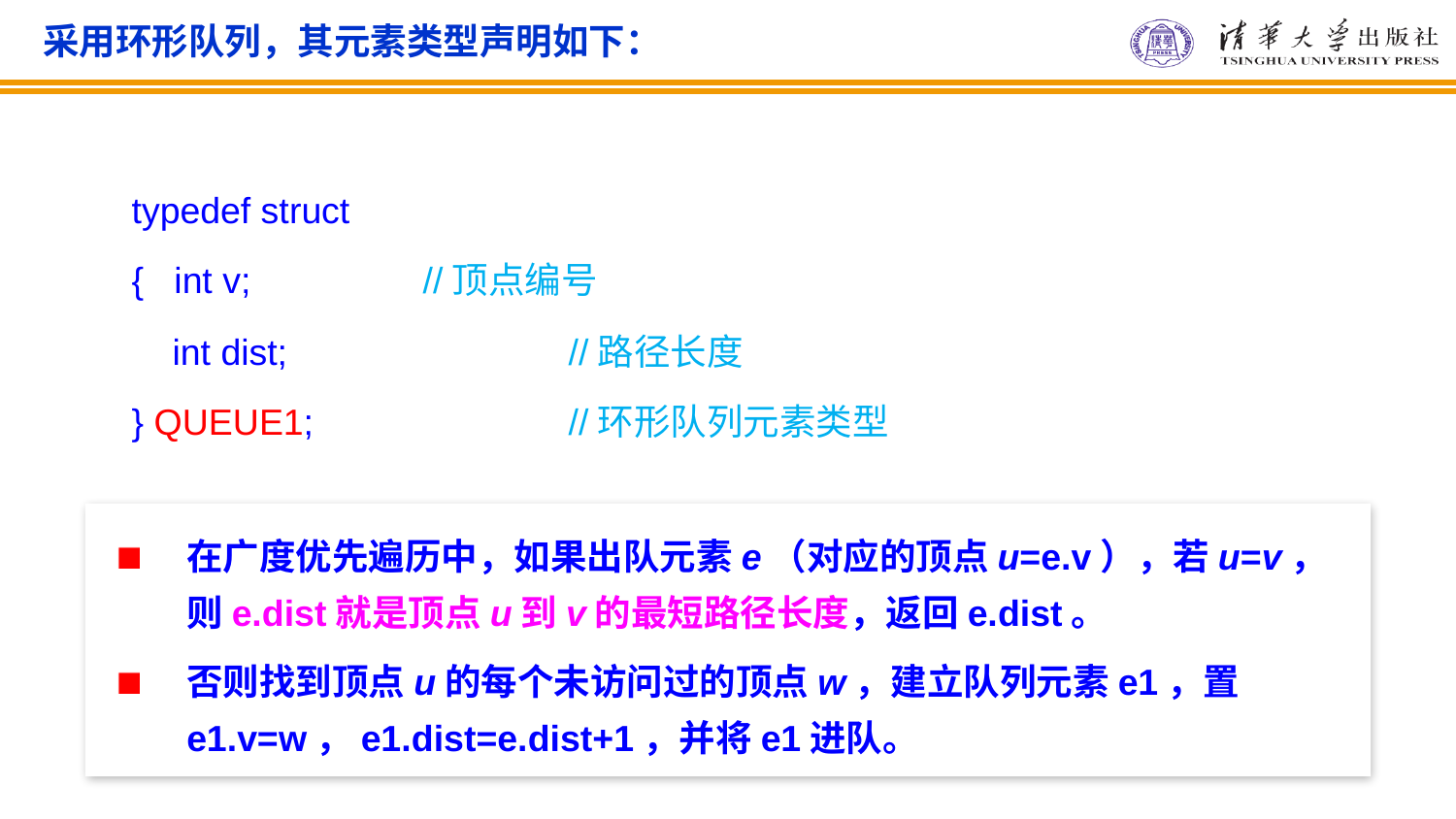

采用环形队列，其元素类型声明如下：
typedef struct
{   int v;		//顶点编号
    int dist; 		//路径长度
} QUEUE1; 		//环形队列元素类型
在广度优先遍历中，如果出队元素e（对应的顶点u=e.v），若u=v，则e.dist就是顶点u到v的最短路径长度，返回e.dist。
否则找到顶点u的每个未访问过的顶点w，建立队列元素e1，置e1.v=w，e1.dist=e.dist+1，并将e1进队。